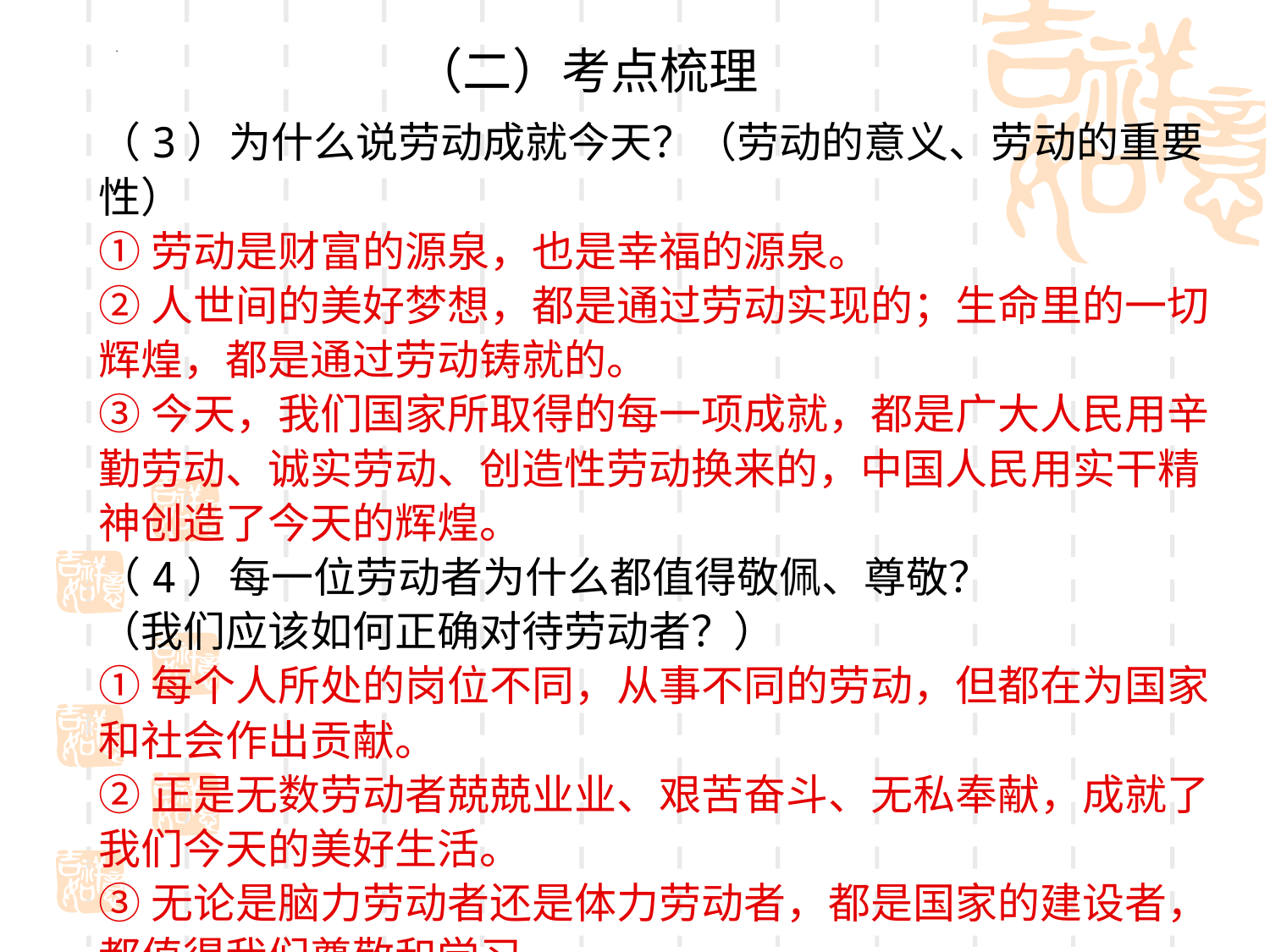

（二）考点梳理
（3）为什么说劳动成就今天？（劳动的意义、劳动的重要性）
①劳动是财富的源泉，也是幸福的源泉。
②人世间的美好梦想，都是通过劳动实现的；生命里的一切辉煌，都是通过劳动铸就的。
③今天，我们国家所取得的每一项成就，都是广大人民用辛勤劳动、诚实劳动、创造性劳动换来的，中国人民用实干精神创造了今天的辉煌。
（4）每一位劳动者为什么都值得敬佩、尊敬？
（我们应该如何正确对待劳动者？）
①每个人所处的岗位不同，从事不同的劳动，但都在为国家和社会作出贡献。
②正是无数劳动者兢兢业业、艰苦奋斗、无私奉献，成就了我们今天的美好生活。
③无论是脑力劳动者还是体力劳动者，都是国家的建设者，都值得我们尊敬和学习。